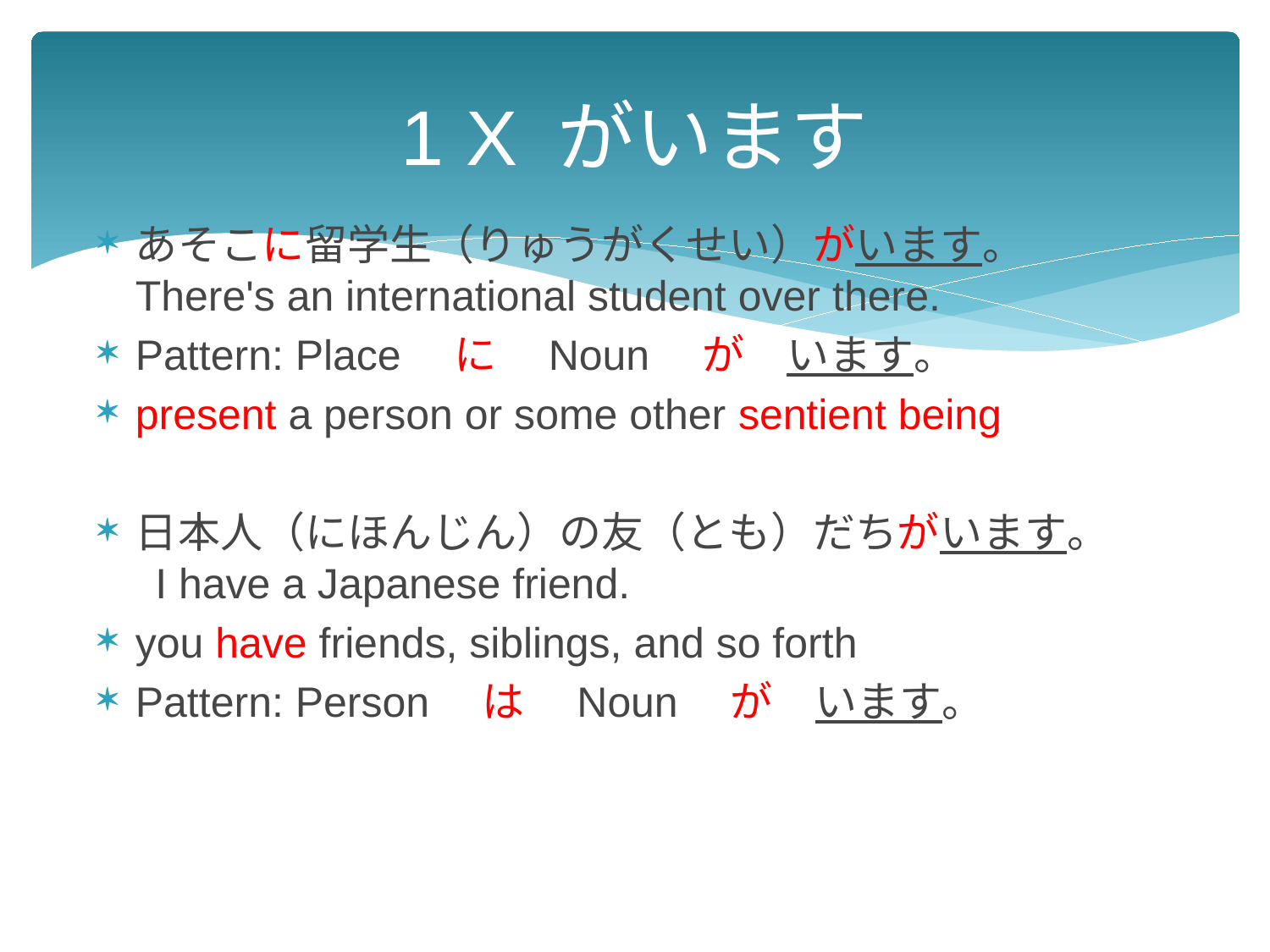

# 1 X がいます
あそこに留学生（りゅうがくせい）がいます。 There's an international student over there.
Pattern: Place　に　Noun　が　います。
present a person or some other sentient being

日本人（にほんじん）の友（とも）だちがいます。 I have a Japanese friend.
you have friends, siblings, and so forth
Pattern: Person　は　Noun　が　います。